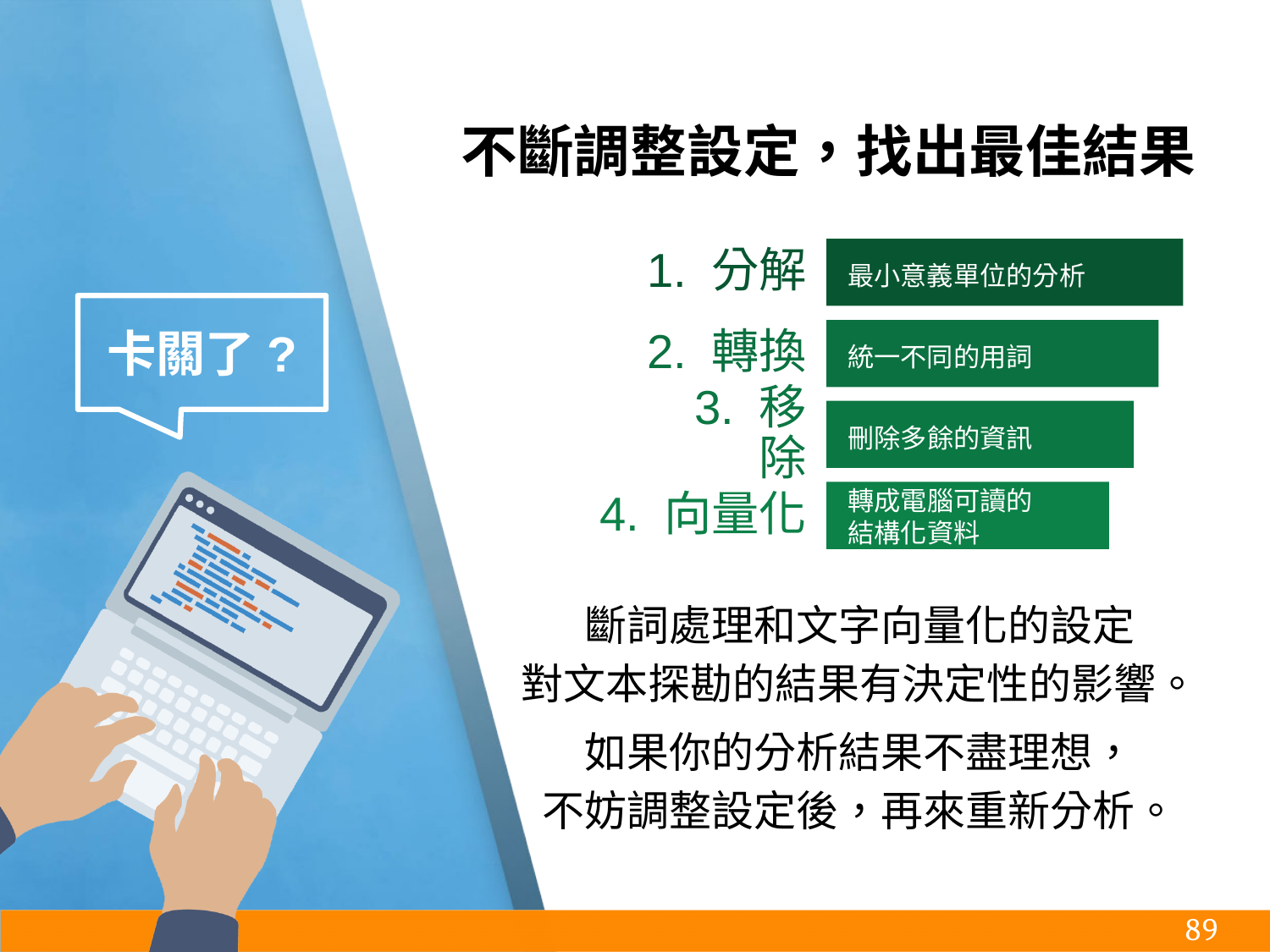

# 不斷調整設定，找出最佳結果

1. 分解
最小意義單位的分析

2. 轉換
統一不同的用詞

3. 移除
刪除多餘的資訊

4. 向量化
轉成電腦可讀的
結構化資料
卡關了?
斷詞處理和文字向量化的設定
對文本探勘的結果有決定性的影響。
如果你的分析結果不盡理想，
不妨調整設定後，再來重新分析。
89